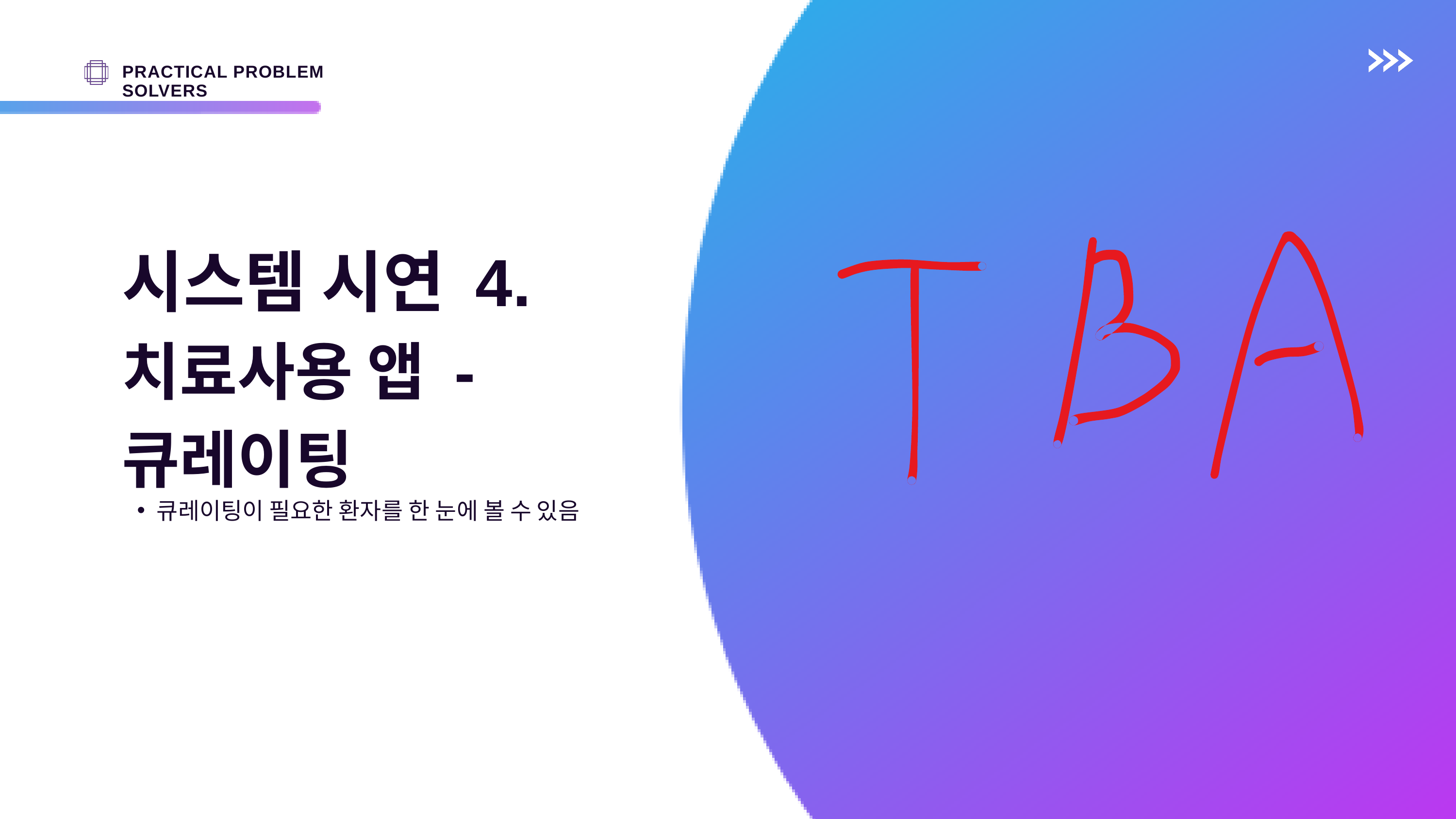

PRACTICAL PROBLEM SOLVERS

시스템 시연 4.
치료사용 앱 -
큐레이팅

큐레이팅이 필요한 환자를 한 눈에 볼 수 있음